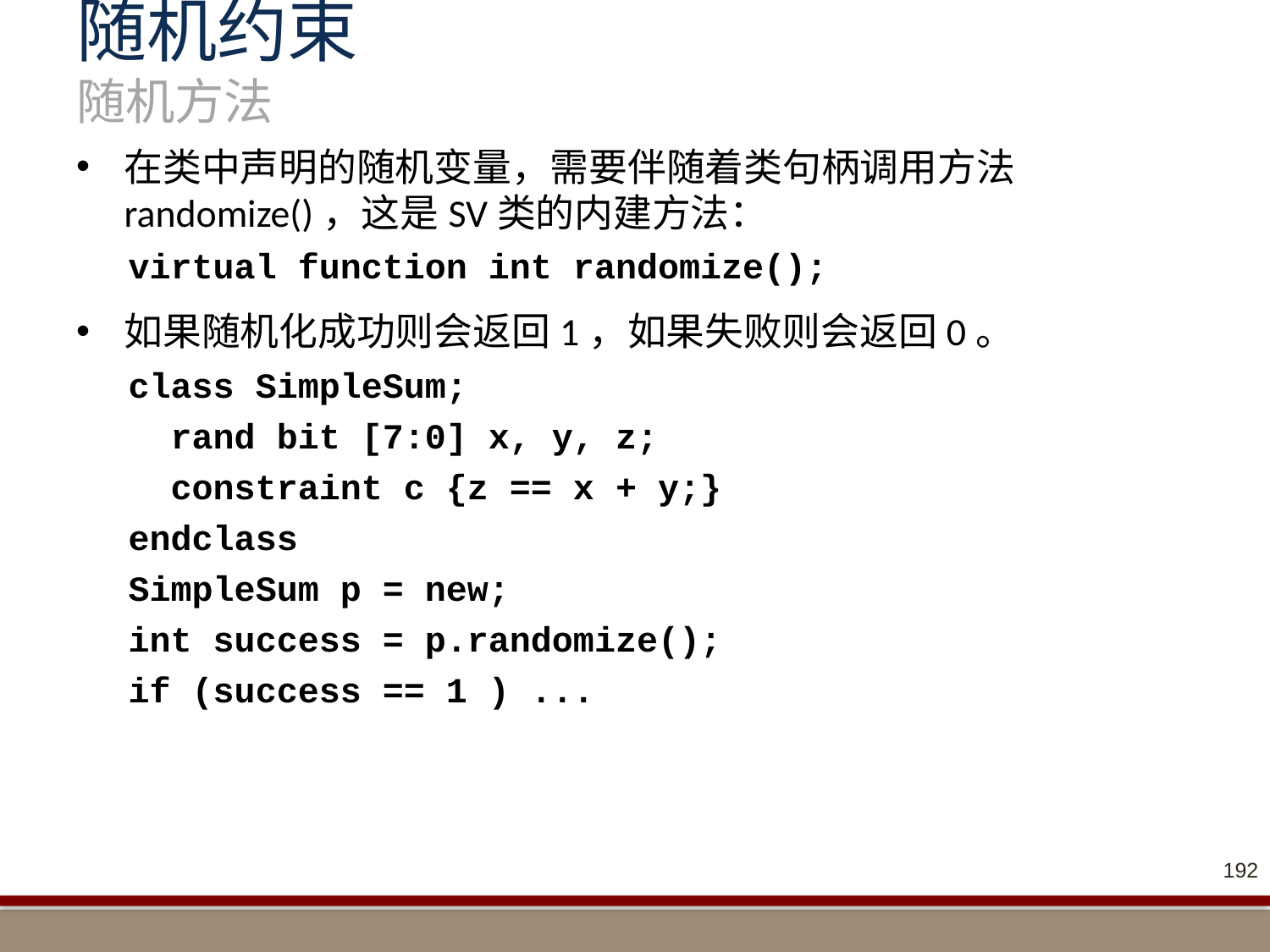

# 随机约束 随机方法
在类中声明的随机变量，需要伴随着类句柄调用方法randomize()，这是SV类的内建方法：
virtual function int randomize();
如果随机化成功则会返回1，如果失败则会返回0。
class SimpleSum;
  rand bit [7:0] x, y, z;
  constraint c {z == x + y;}
endclass
SimpleSum p = new;
int success = p.randomize();
if (success == 1 ) ...
192